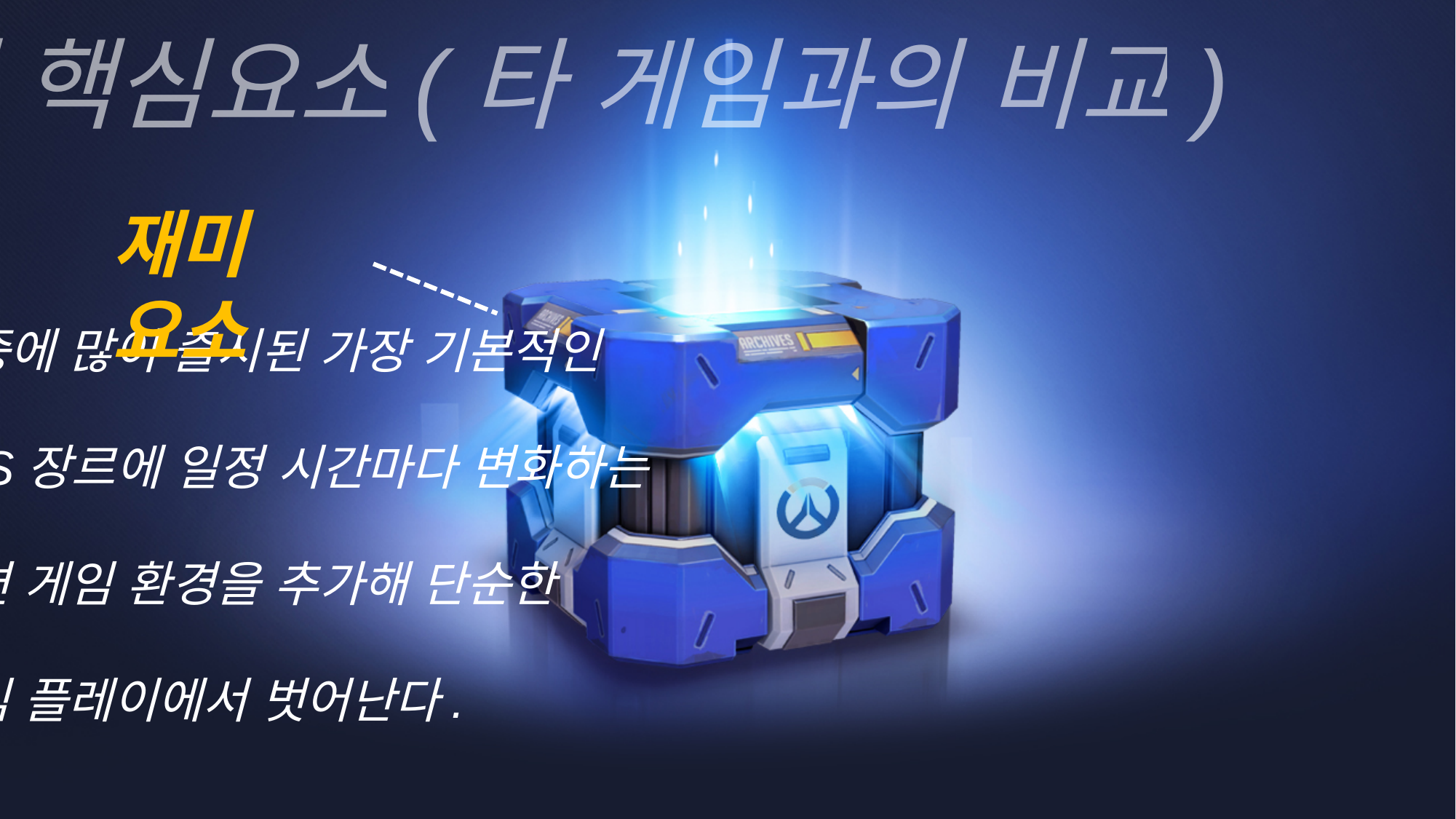

게임 핵심요소(타 게임과의 비교)
재미 요소
시중에 많이 출시된 가장 기본적인

FPS장르에 일정 시간마다 변화하는

주변 게임 환경을 추가해 단순한

게임 플레이에서 벗어난다.